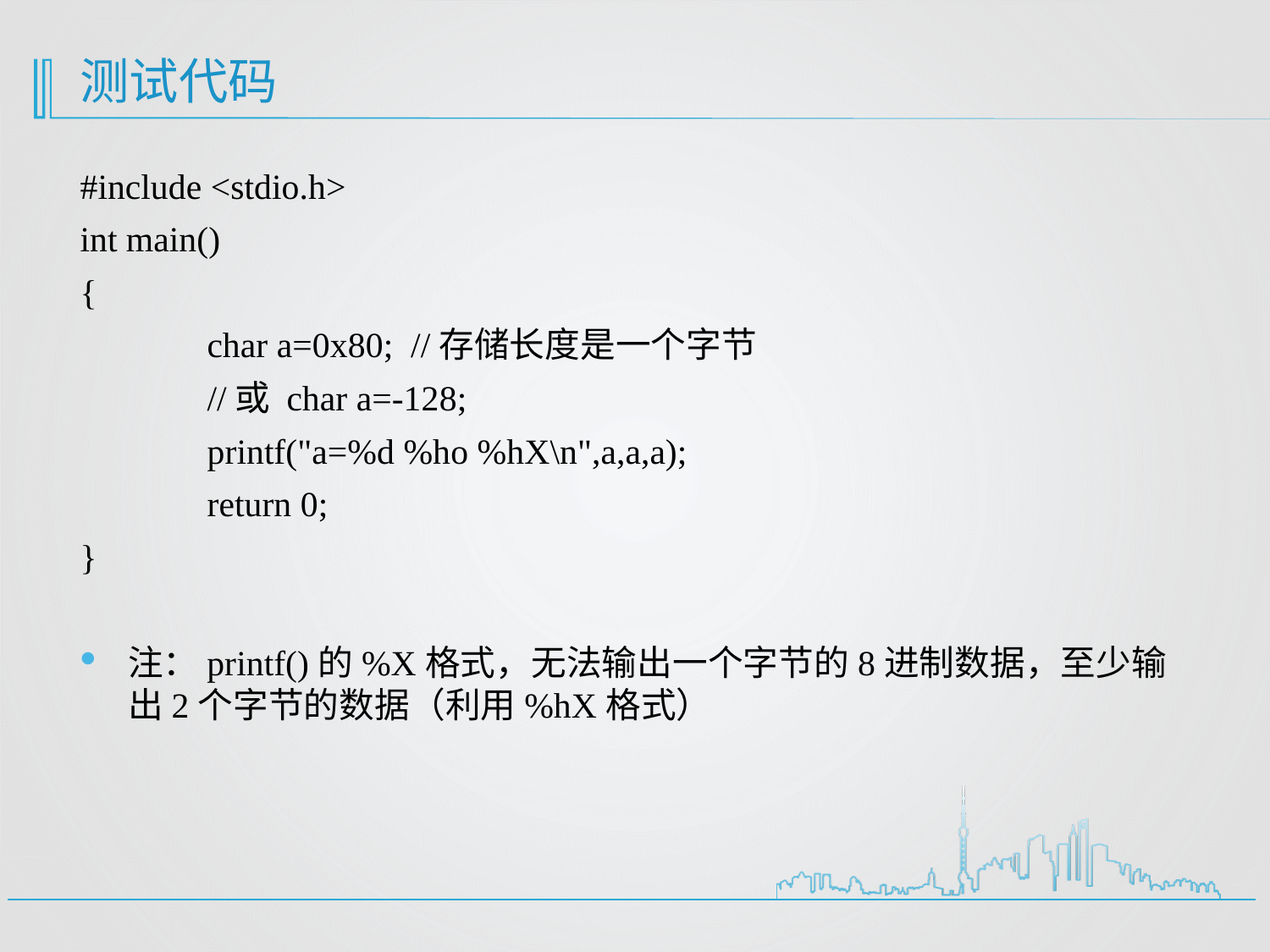

# 测试代码
#include <stdio.h>
int main()
{
	char a=0x80;  //存储长度是一个字节
	//或 char a=-128;
	printf("a=%d %ho %hX\n",a,a,a);
	return 0;
}

注：printf()的%X格式，无法输出一个字节的8进制数据，至少输出2个字节的数据（利用%hX格式）